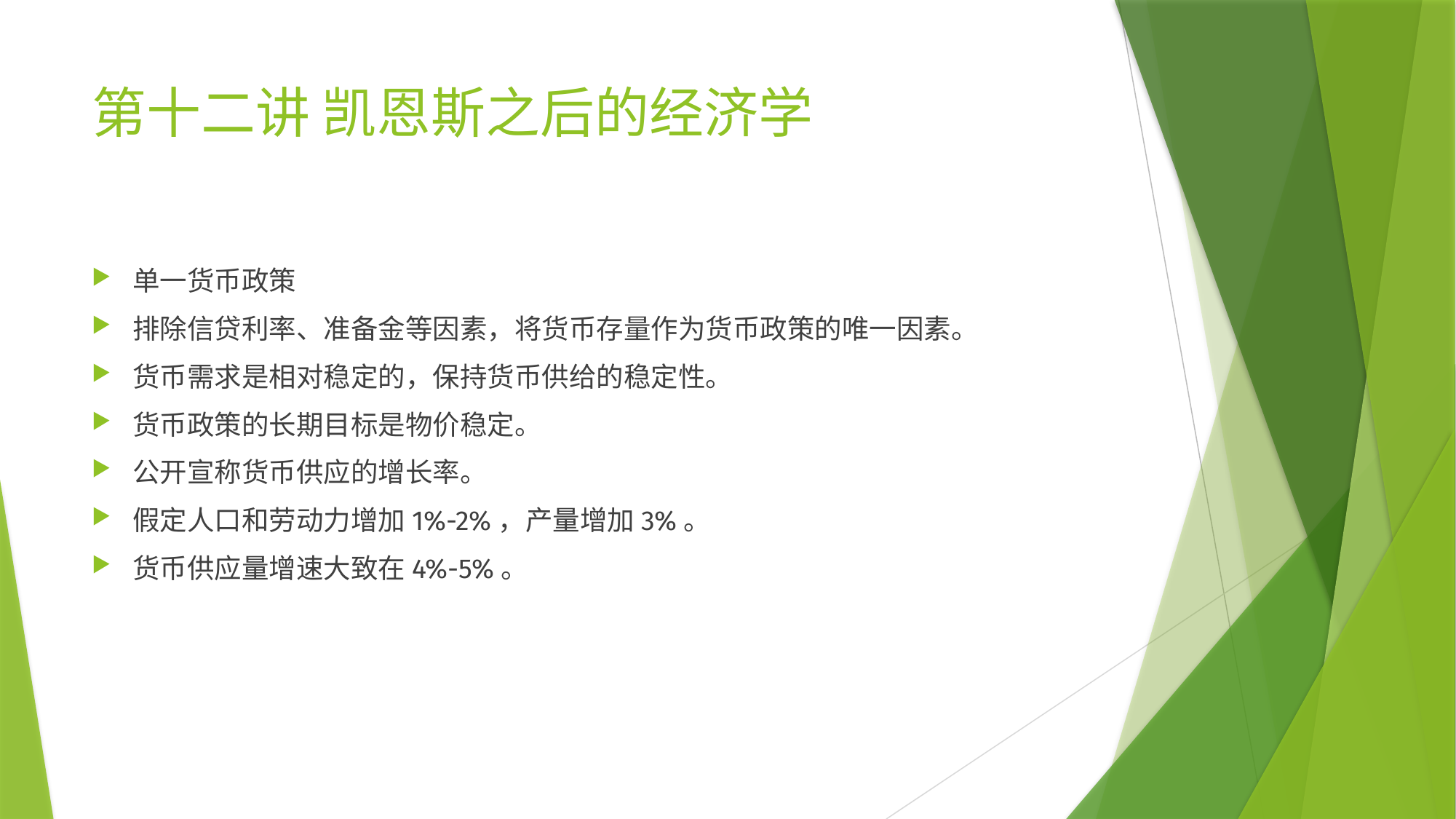

# 第十二讲 凯恩斯之后的经济学
单一货币政策
排除信贷利率、准备金等因素，将货币存量作为货币政策的唯一因素。
货币需求是相对稳定的，保持货币供给的稳定性。
货币政策的长期目标是物价稳定。
公开宣称货币供应的增长率。
假定人口和劳动力增加1%-2%，产量增加3%。
货币供应量增速大致在4%-5%。